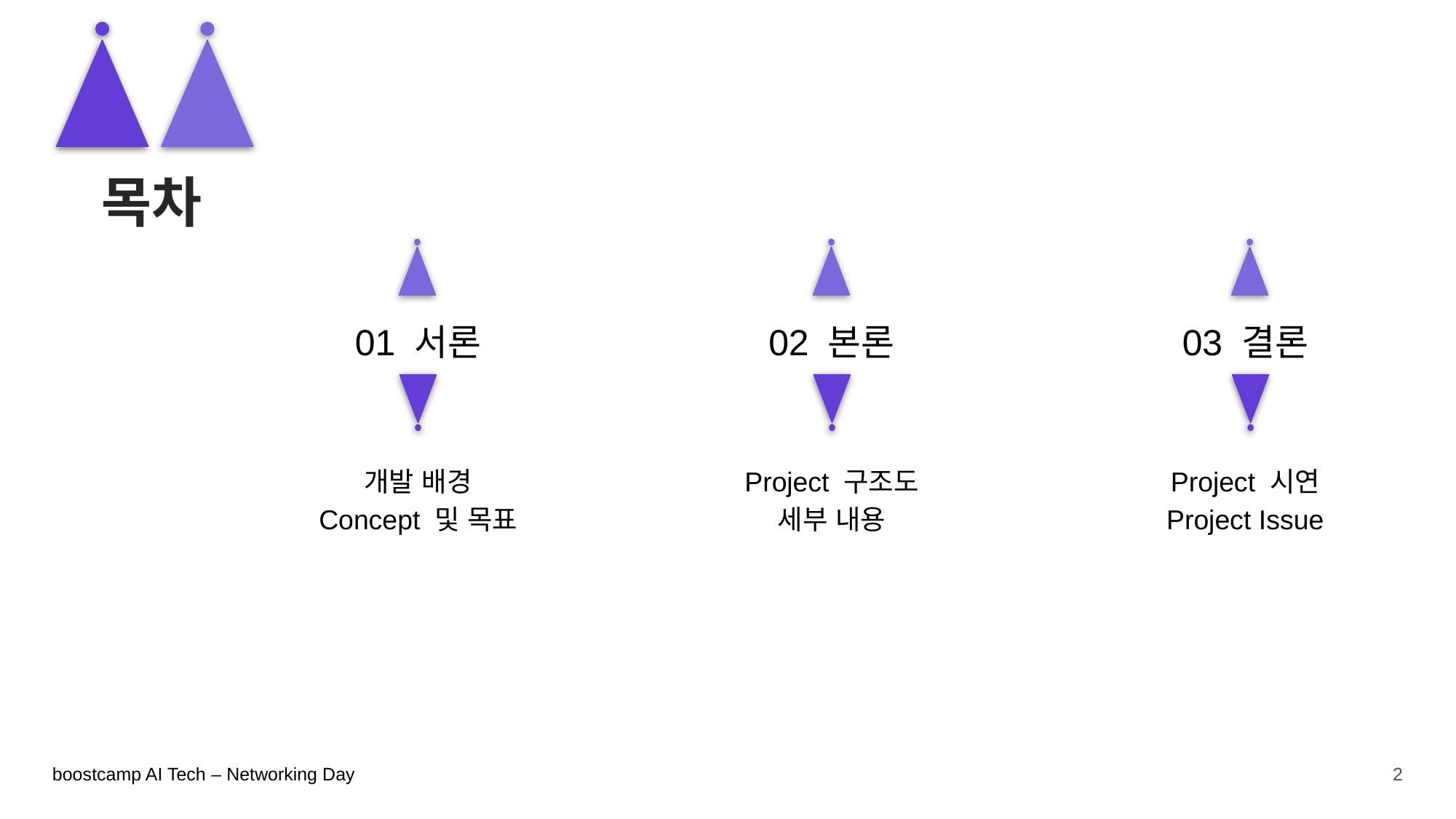

# 목차

01 서론
02 본론
03 결론
개발 배경
Concept 및 목표
Project 구조도
세부 내용
Project 시연
Project Issue

2